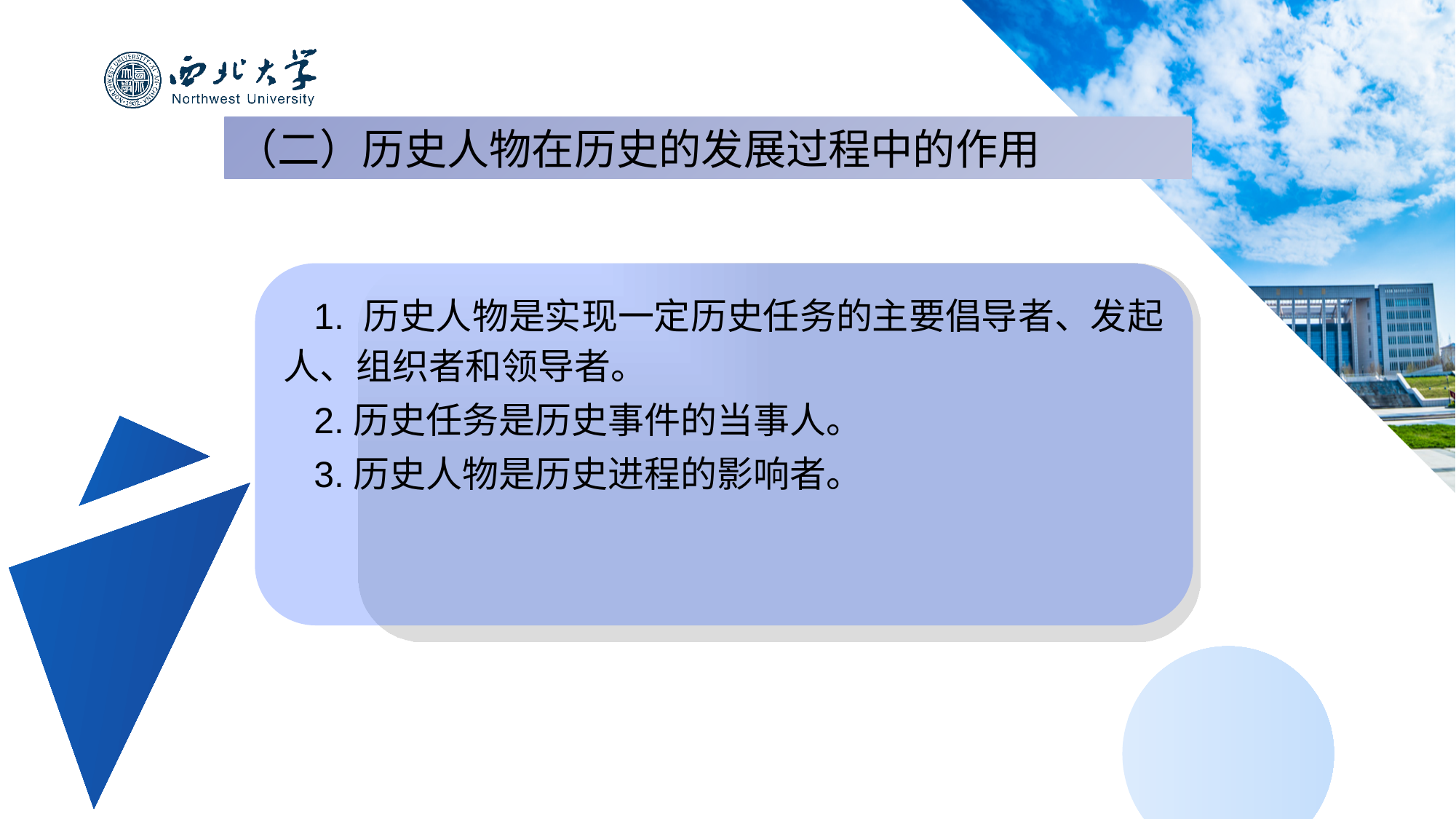

（二）历史人物在历史的发展过程中的作用
   1. 历史人物是实现一定历史任务的主要倡导者、发起人、组织者和领导者。
   2.历史任务是历史事件的当事人。
   3.历史人物是历史进程的影响者。